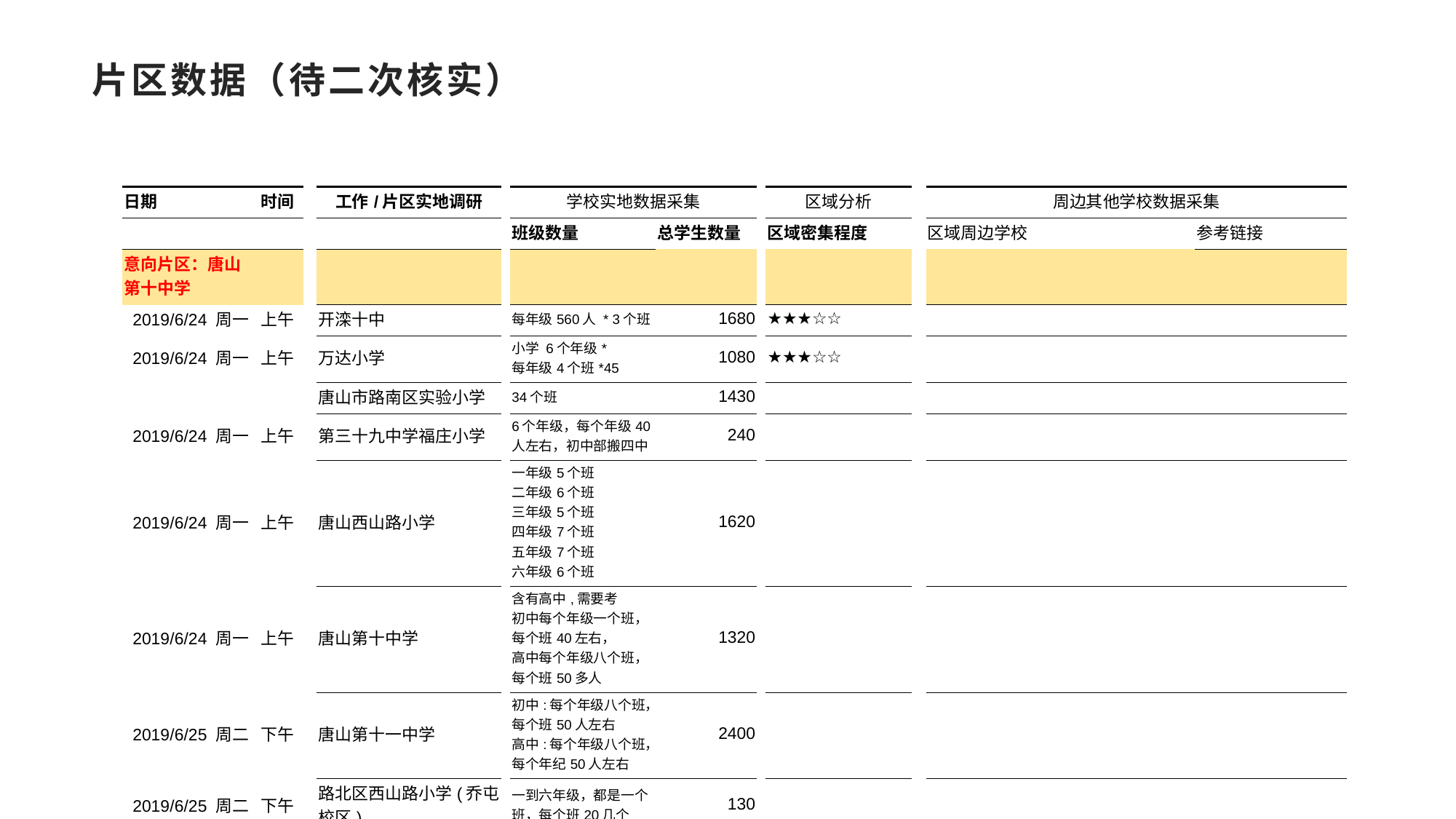

# 片区数据（待二次核实）
|  | 日期 | 时间 |  | 工作/片区实地调研 |  | 学校实地数据采集 |  |  | 区域分析 |  |  | 周边其他学校数据采集 |  |  |
| --- | --- | --- | --- | --- | --- | --- | --- | --- | --- | --- | --- | --- | --- | --- |
|  |  |  |  |  |  | 班级数量 | 总学生数量 |  | 区域密集程度 |  |  | 区域周边学校 |  | 参考链接 |
|  | 意向片区：唐山第十中学 |  |  |  |  |  |  |  |  |  |  |  |  |  |
|  | 2019/6/24 周一 | 上午 |  | 开滦十中 |  | 每年级560人 \* 3个班 | 1680 |  | ★★★☆☆ |  |  |  |  |  |
|  | 2019/6/24 周一 | 上午 |  | 万达小学 |  | 小学 6个年级\* 每年级4个班\*45 | 1080 |  | ★★★☆☆ |  |  |  |  |  |
|  |  |  |  | 唐山市路南区实验小学 |  | 34个班 | 1430 |  |  |  |  |  |  |  |
|  | 2019/6/24 周一 | 上午 |  | 第三十九中学福庄小学 |  | 6个年级，每个年级40人左右，初中部搬四中 | 240 |  |  |  |  |  |  |  |
|  | 2019/6/24 周一 | 上午 |  | 唐山西山路小学 |  | 一年级5个班 二年级6个班 三年级5个班 四年级7个班 五年级7个班 六年级6个班 | 1620 |  |  |  |  |  |  |  |
|  | 2019/6/24 周一 | 上午 |  | 唐山第十中学 |  | 含有高中,需要考 初中每个年级一个班，每个班40左右， 高中每个年级八个班，每个班50多人 | 1320 |  |  |  |  |  |  |  |
|  | 2019/6/25 周二 | 下午 |  | 唐山第十一中学 |  | 初中:每个年级八个班，每个班50人左右 高中:每个年级八个班，每个年纪50人左右 | 2400 |  |  |  |  |  |  |  |
|  | 2019/6/25 周二 | 下午 |  | 路北区西山路小学(乔屯校区) |  | 一到六年级，都是一个班，每个班20几个 | 130 |  |  |  |  |  |  |  |